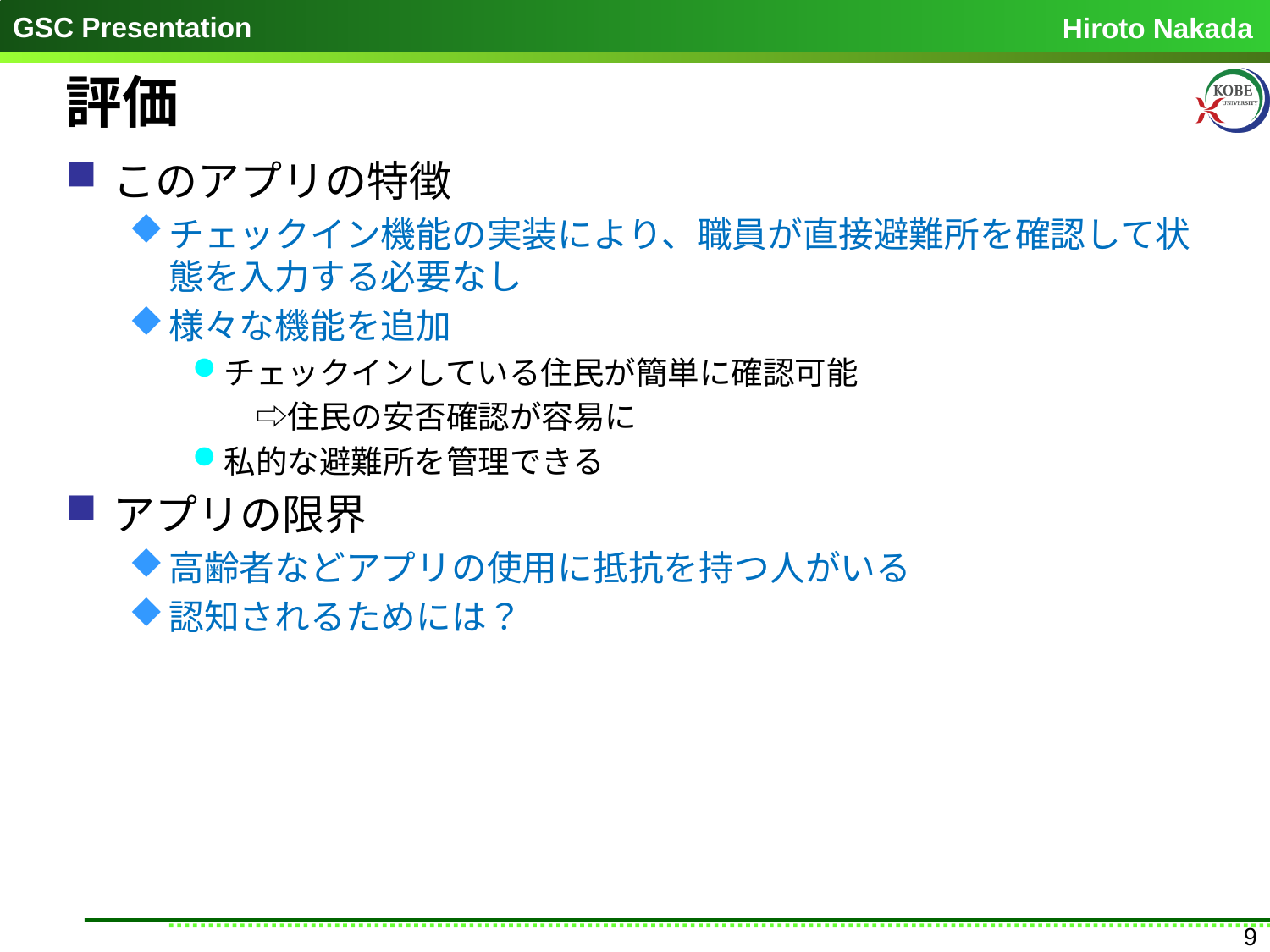

# 評価
このアプリの特徴
チェックイン機能の実装により、職員が直接避難所を確認して状態を入力する必要なし
様々な機能を追加
チェックインしている住民が簡単に確認可能
　　⇨住民の安否確認が容易に
私的な避難所を管理できる
アプリの限界
高齢者などアプリの使用に抵抗を持つ人がいる
認知されるためには？
9